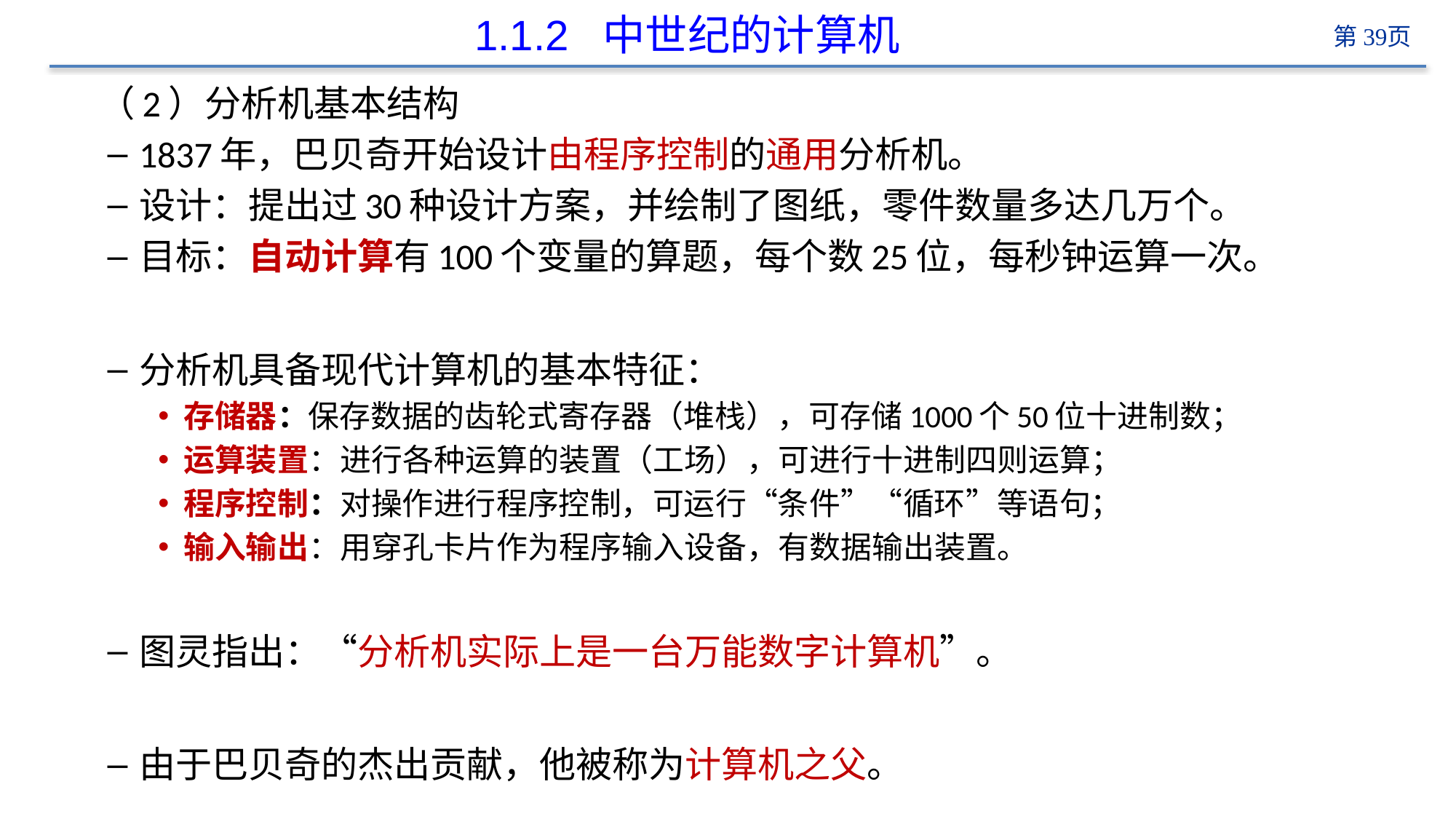

# 1.1.2  中世纪的计算机
（2）分析机基本结构
1837年，巴贝奇开始设计由程序控制的通用分析机。
设计：提出过30种设计方案，并绘制了图纸，零件数量多达几万个。
目标：自动计算有100个变量的算题，每个数25位，每秒钟运算一次。

分析机具备现代计算机的基本特征：
存储器：保存数据的齿轮式寄存器（堆栈），可存储1000个50位十进制数；
运算装置：进行各种运算的装置（工场），可进行十进制四则运算；
程序控制：对操作进行程序控制，可运行“条件”“循环”等语句；
输入输出：用穿孔卡片作为程序输入设备，有数据输出装置。

图灵指出：“分析机实际上是一台万能数字计算机”。

由于巴贝奇的杰出贡献，他被称为计算机之父。